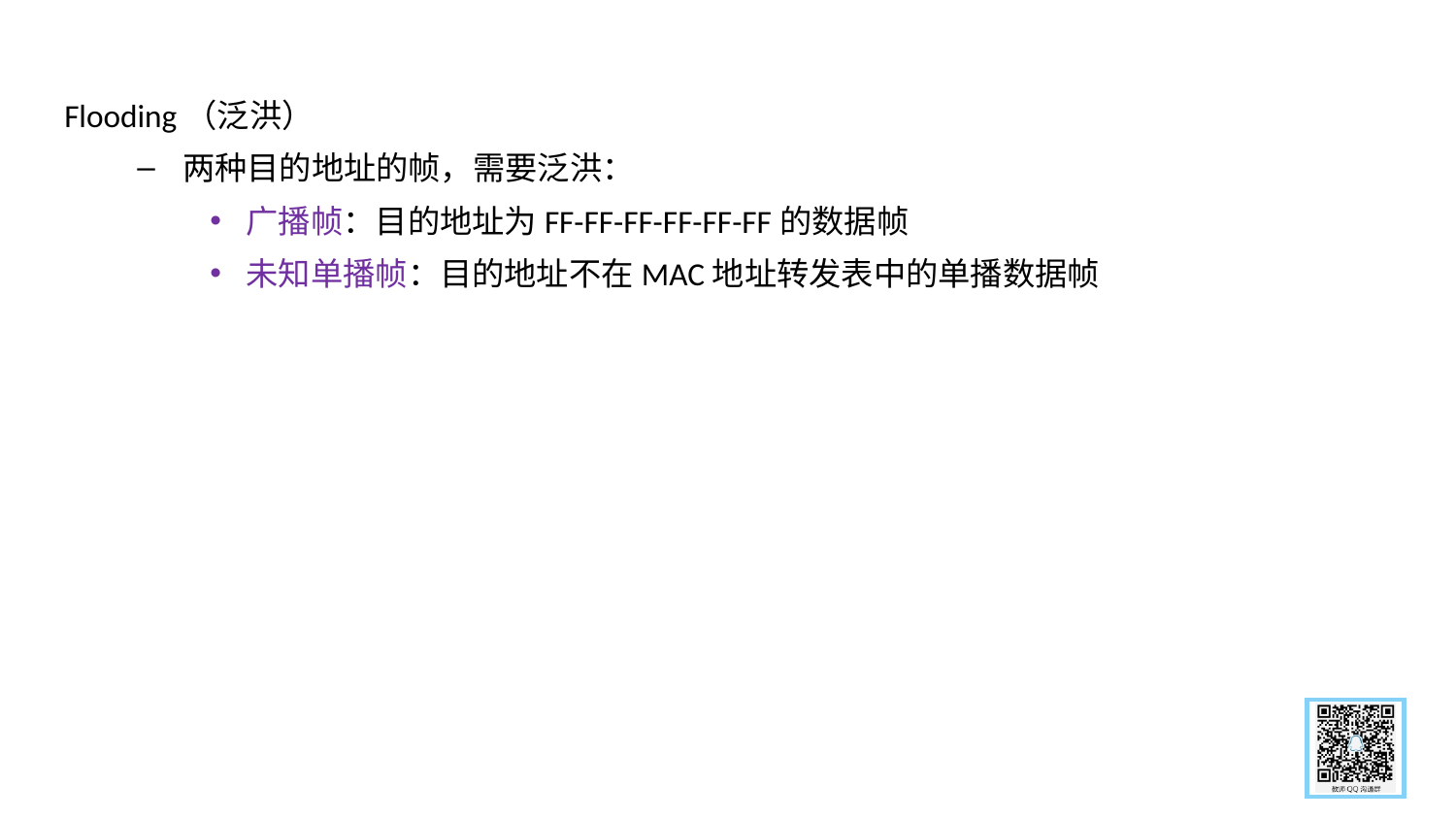

Flooding（泛洪）
两种目的地址的帧，需要泛洪：
广播帧：目的地址为FF-FF-FF-FF-FF-FF的数据帧
未知单播帧：目的地址不在MAC地址转发表中的单播数据帧